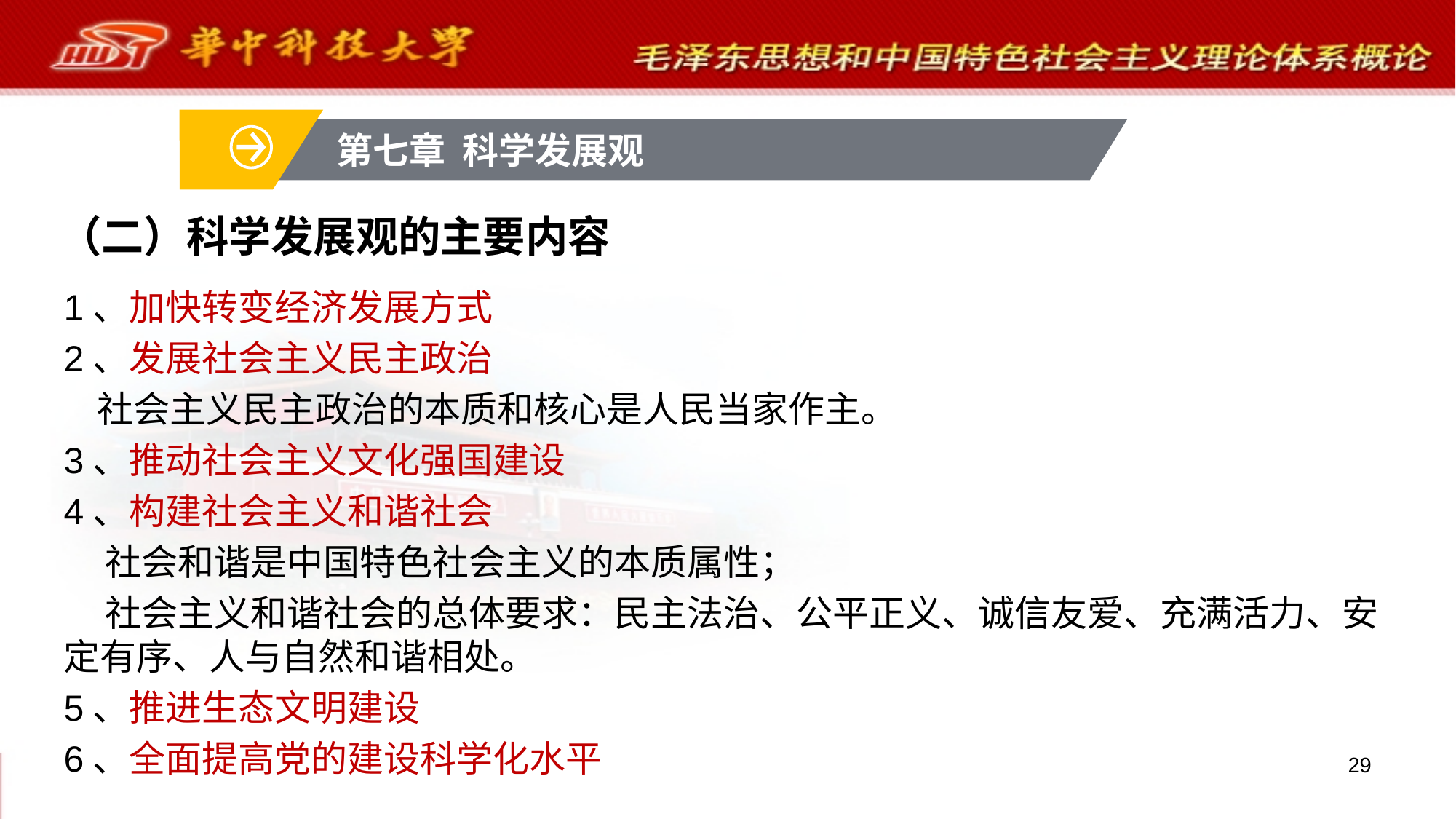

第七章  科学发展观

（二）科学发展观的主要内容
1、加快转变经济发展方式
2、发展社会主义民主政治
   社会主义民主政治的本质和核心是人民当家作主。
3、推动社会主义文化强国建设
4、构建社会主义和谐社会
    社会和谐是中国特色社会主义的本质属性；
    社会主义和谐社会的总体要求：民主法治、公平正义、诚信友爱、充满活力、安定有序、人与自然和谐相处。
5、推进生态文明建设
6、全面提高党的建设科学化水平
29